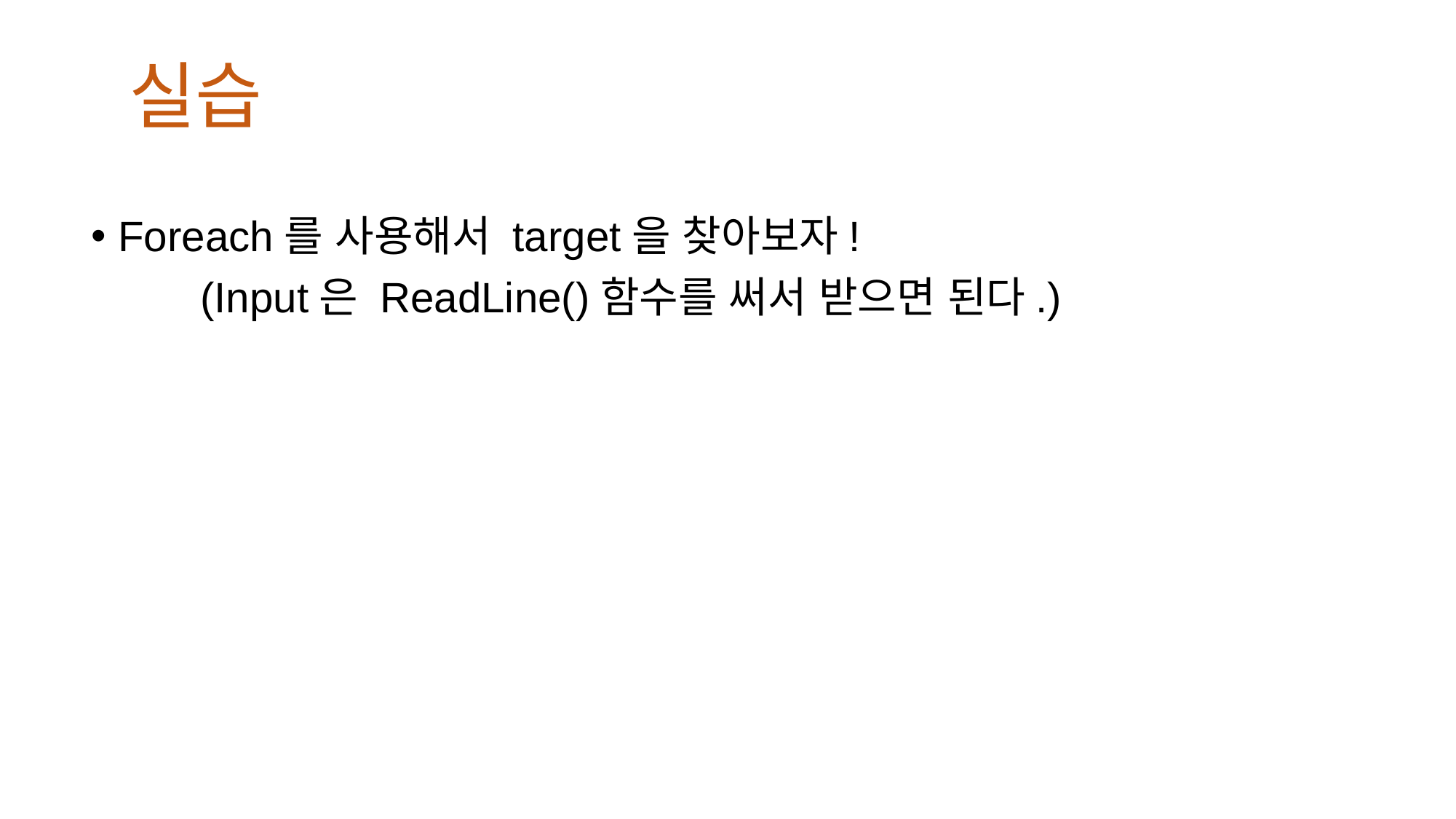

실습

Foreach를 사용해서 target을 찾아보자!
	(Input은 ReadLine()함수를 써서 받으면 된다.)